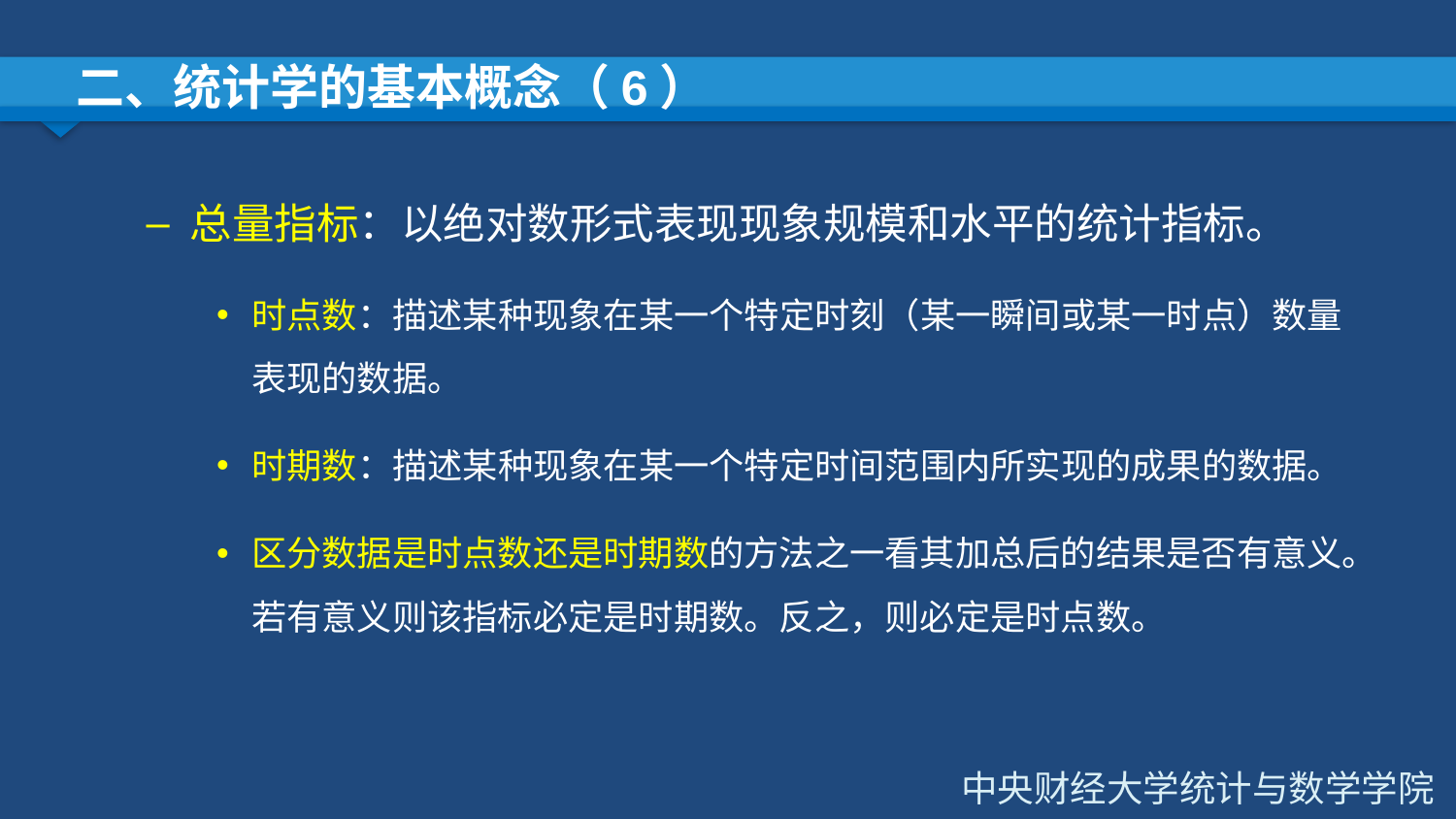

# 二、统计学的基本概念（6）
总量指标：以绝对数形式表现现象规模和水平的统计指标。
时点数：描述某种现象在某一个特定时刻（某一瞬间或某一时点）数量表现的数据。
时期数：描述某种现象在某一个特定时间范围内所实现的成果的数据。
区分数据是时点数还是时期数的方法之一看其加总后的结果是否有意义。若有意义则该指标必定是时期数。反之，则必定是时点数。